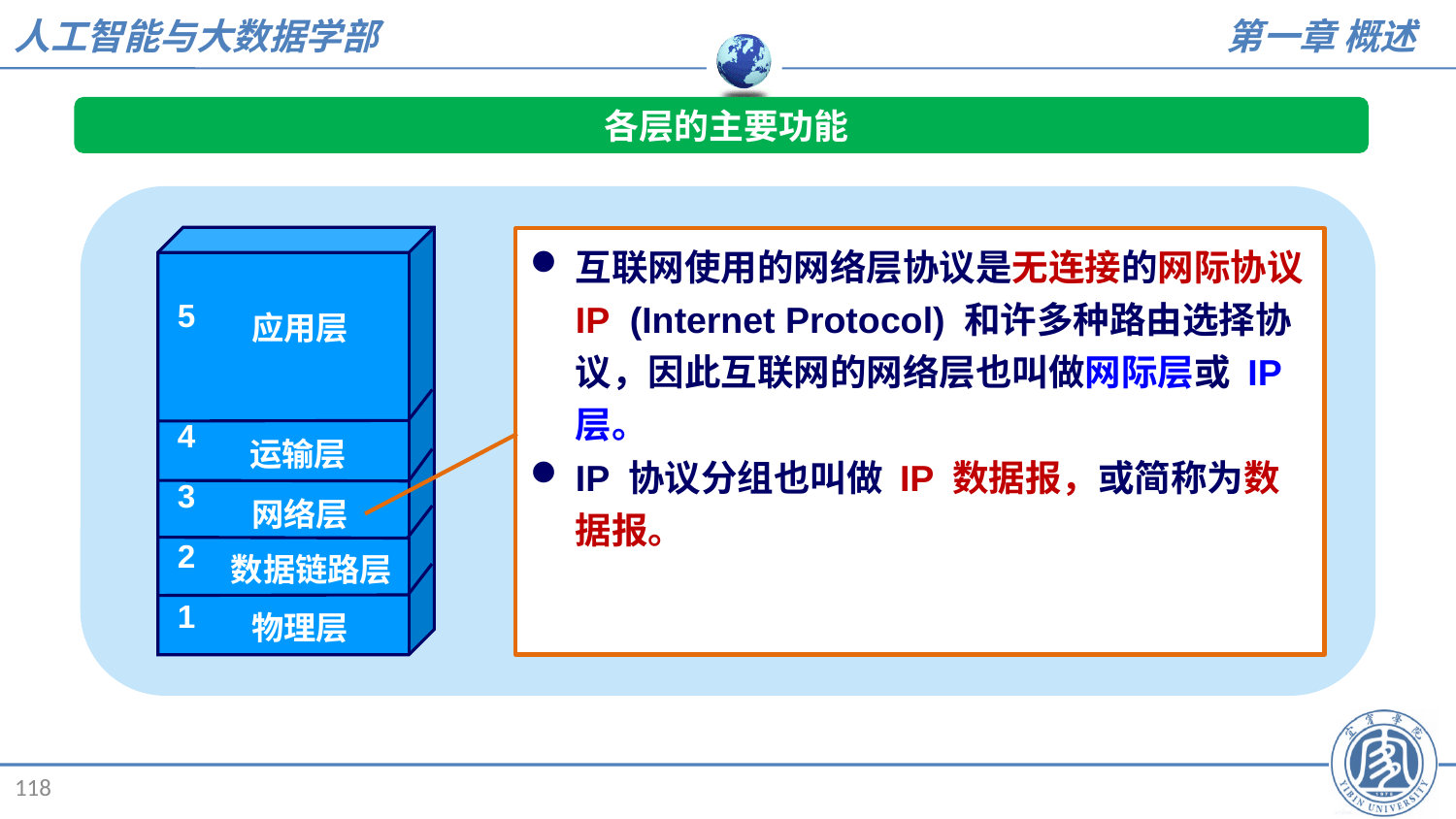

各层的主要功能

5

4
3
2
1
应用层

运输层

网络层

数据链路层

物理层
互联网使用的网络层协议是无连接的网际协议 IP  (Internet Protocol) 和许多种路由选择协议，因此互联网的网络层也叫做网际层或 IP 层。
IP 协议分组也叫做 IP 数据报，或简称为数据报。
118